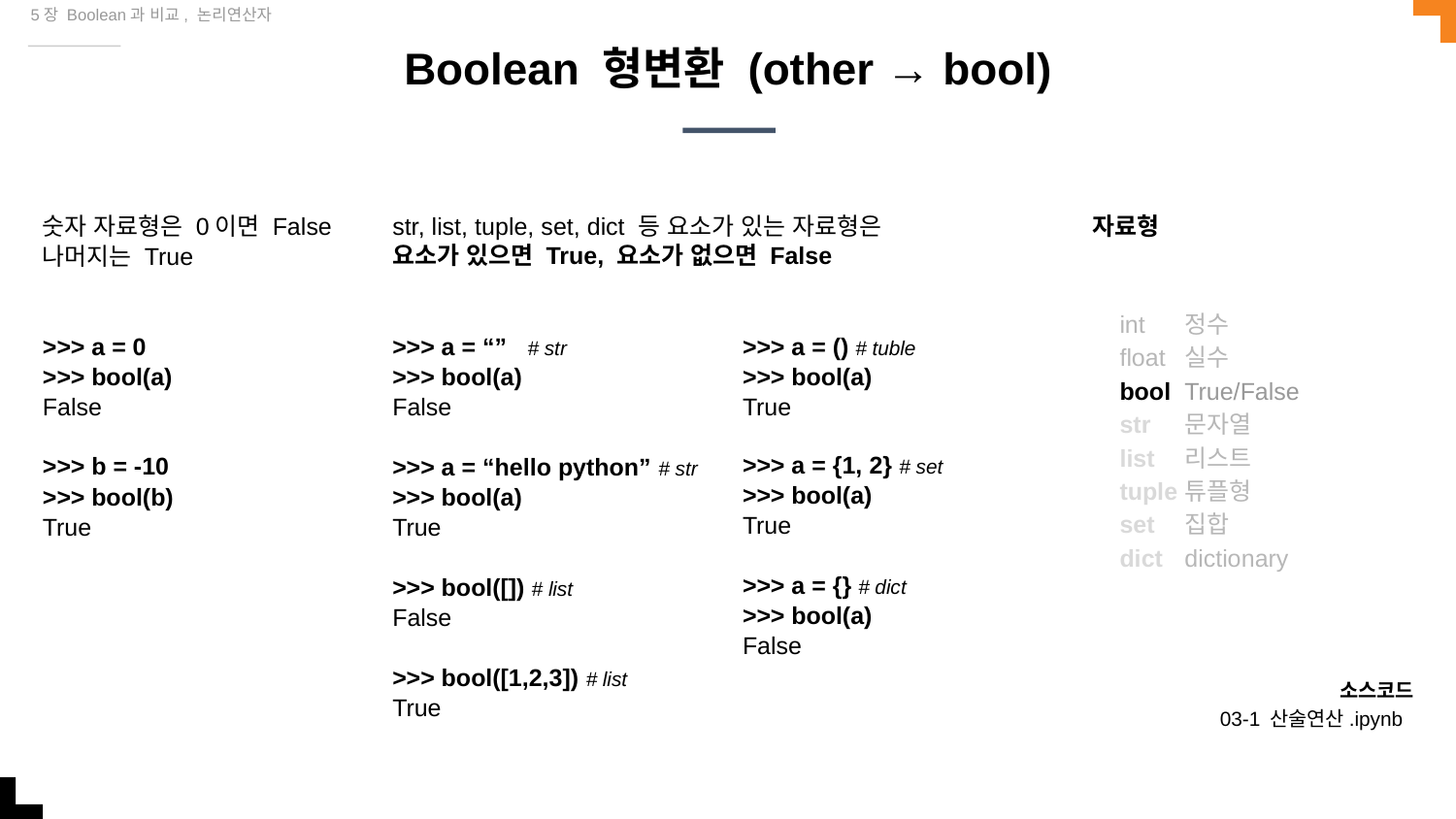

5장 Boolean과 비교, 논리연산자
# Boolean 형변환 (other → bool)
숫자 자료형은 0이면 False
나머지는 True

>>> a = 0
>>> bool(a)
False

>>> b = -10
>>> bool(b)
True

str, list, tuple, set, dict 등 요소가 있는 자료형은
요소가 있으면 True, 요소가 없으면 False
자료형
int
float
bool
str
list
tuple
set
dict
정수
실수
True/False
문자열
리스트
튜플형
집합
dictionary
>>> a = “”   # str
>>> bool(a)
False

>>> a = “hello python” # str
>>> bool(a)
True

>>> bool([]) # list
False

>>> bool([1,2,3]) # list
True

>>> a = () # tuble
>>> bool(a)
True
>>> a = {1, 2} # set
>>> bool(a)
True

>>> a = {} # dict
>>> bool(a)
False

소스코드
03-1 산술연산.ipynb